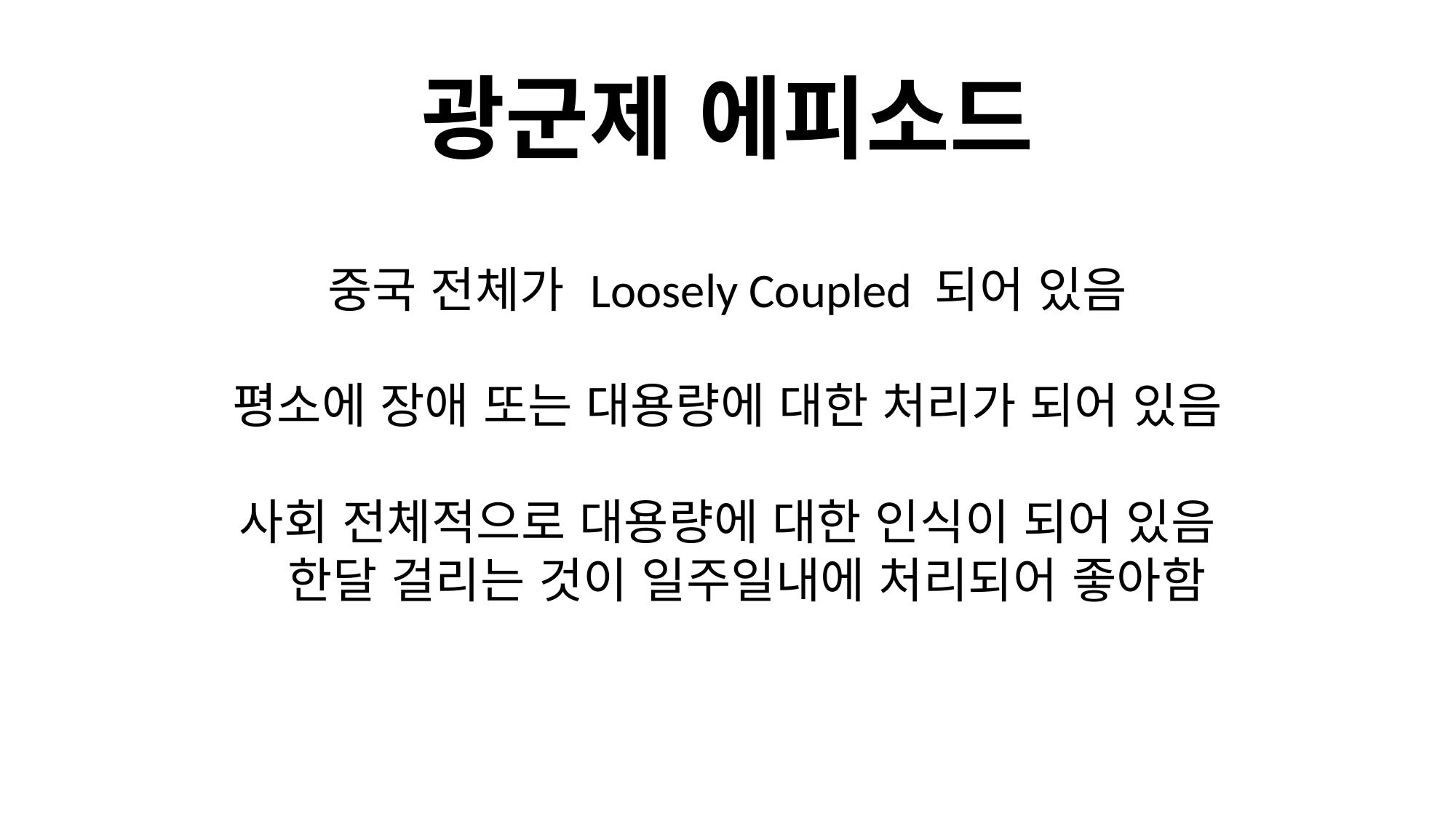

# 광군제 에피소드
중국 전체가 Loosely Coupled 되어 있음

평소에 장애 또는 대용량에 대한 처리가 되어 있음

사회 전체적으로 대용량에 대한 인식이 되어 있음
  한달 걸리는 것이 일주일내에 처리되어 좋아함